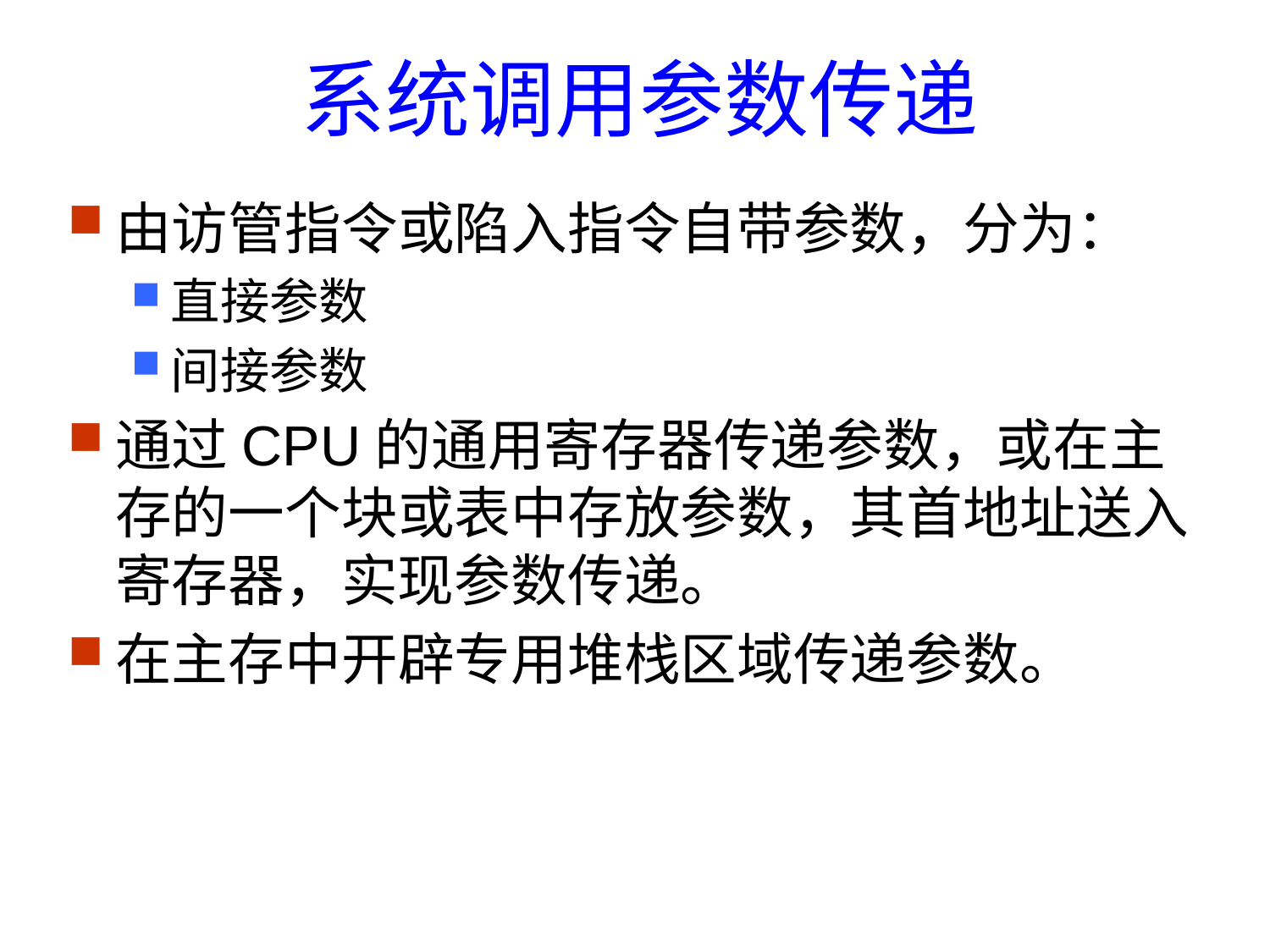

# 系统调用参数传递
由访管指令或陷入指令自带参数，分为：
直接参数
间接参数
通过CPU的通用寄存器传递参数，或在主存的一个块或表中存放参数，其首地址送入寄存器，实现参数传递。
在主存中开辟专用堆栈区域传递参数。